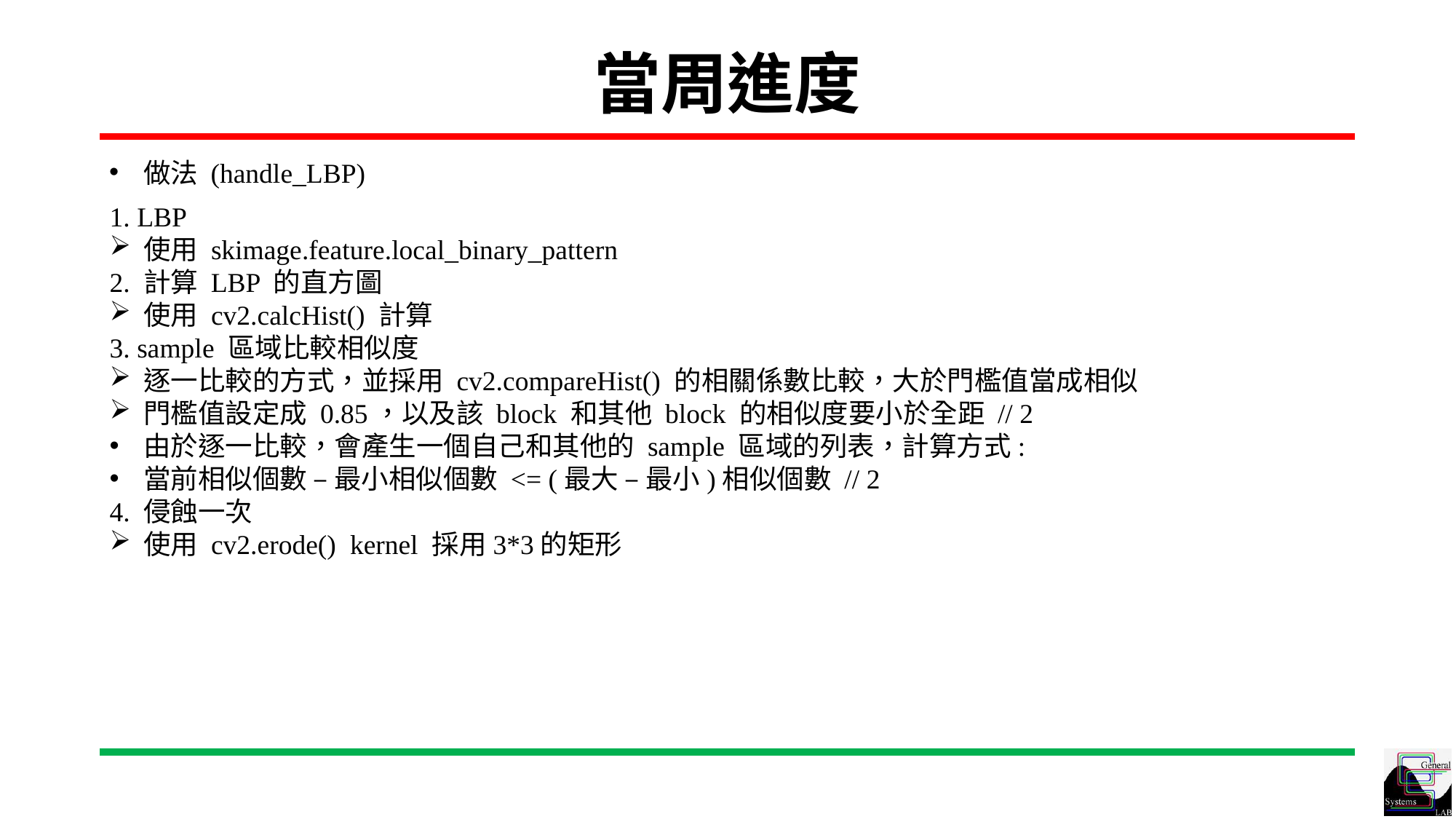

# 當周進度
做法 (handle_LBP)
1. LBP
使用 skimage.feature.local_binary_pattern
2. 計算 LBP 的直方圖
使用 cv2.calcHist() 計算
3. sample 區域比較相似度
逐一比較的方式，並採用 cv2.compareHist() 的相關係數比較，大於門檻值當成相似
門檻值設定成 0.85，以及該 block 和其他 block 的相似度要小於全距 // 2
由於逐一比較，會產生一個自己和其他的 sample 區域的列表，計算方式:
當前相似個數 – 最小相似個數 <= (最大 – 最小)相似個數 // 2
4. 侵蝕一次
使用 cv2.erode()  kernel 採用3*3的矩形